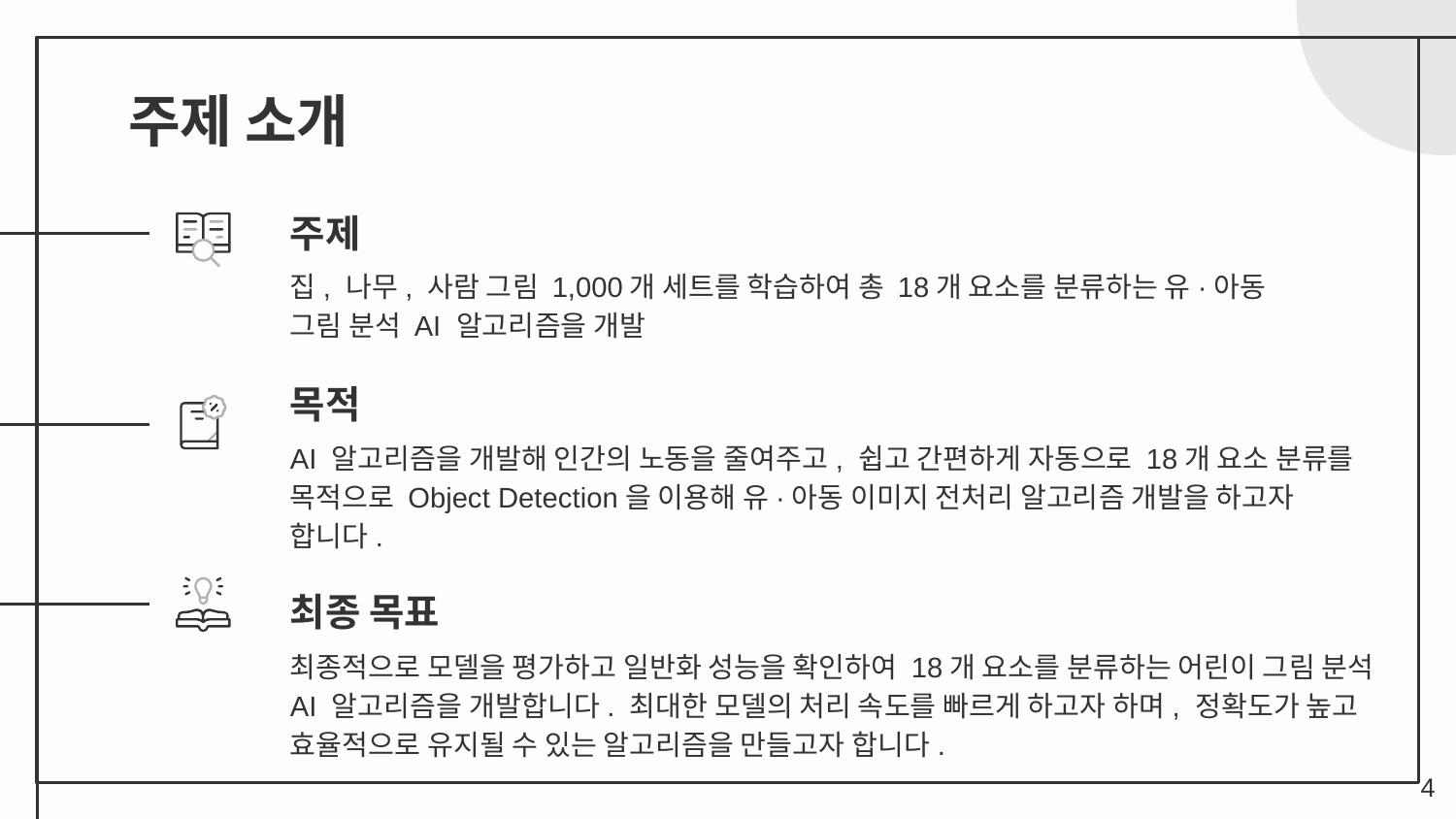

# 주제 소개
주제

집, 나무, 사람 그림 1,000개 세트를 학습하여 총 18개 요소를 분류하는 유·아동 그림 분석 AI 알고리즘을 개발
목적

AI 알고리즘을 개발해 인간의 노동을 줄여주고, 쉽고 간편하게 자동으로 18개 요소 분류를 목적으로 Object Detection을 이용해 유·아동 이미지 전처리 알고리즘 개발을 하고자 합니다.

최종 목표

최종적으로 모델을 평가하고 일반화 성능을 확인하여 18개 요소를 분류하는 어린이 그림 분석 AI 알고리즘을 개발합니다. 최대한 모델의 처리 속도를 빠르게 하고자 하며, 정확도가 높고 효율적으로 유지될 수 있는 알고리즘을 만들고자 합니다.

4